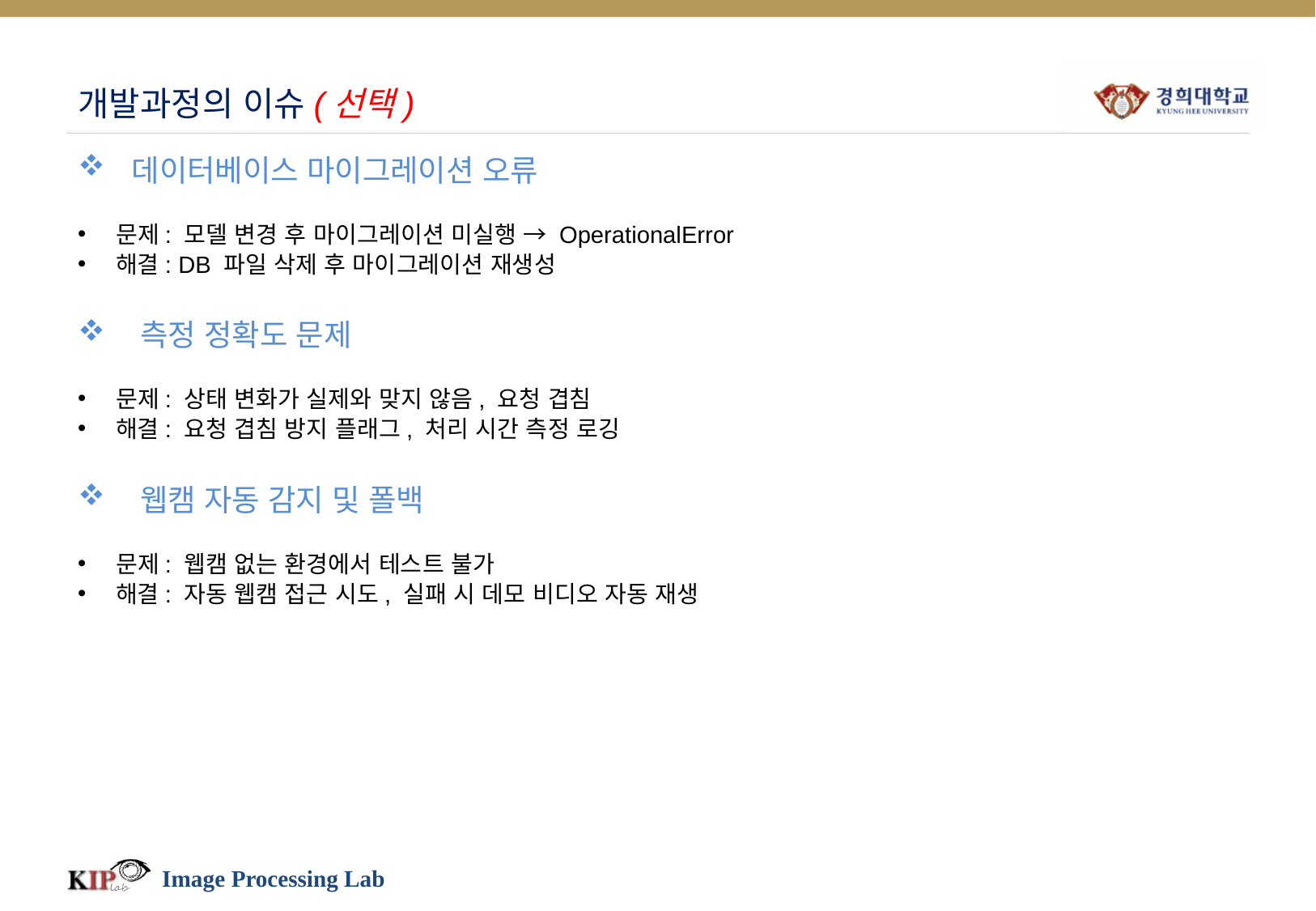

# 개발과정의 이슈(선택)
 데이터베이스 마이그레이션 오류

문제: 모델 변경 후 마이그레이션 미실행 → OperationalError
해결: DB 파일 삭제 후 마이그레이션 재생성
  측정 정확도 문제

문제: 상태 변화가 실제와 맞지 않음, 요청 겹침
해결: 요청 겹침 방지 플래그, 처리 시간 측정 로깅
  웹캠 자동 감지 및 폴백

문제: 웹캠 없는 환경에서 테스트 불가
해결: 자동 웹캠 접근 시도, 실패 시 데모 비디오 자동 재생
Image Processing Lab